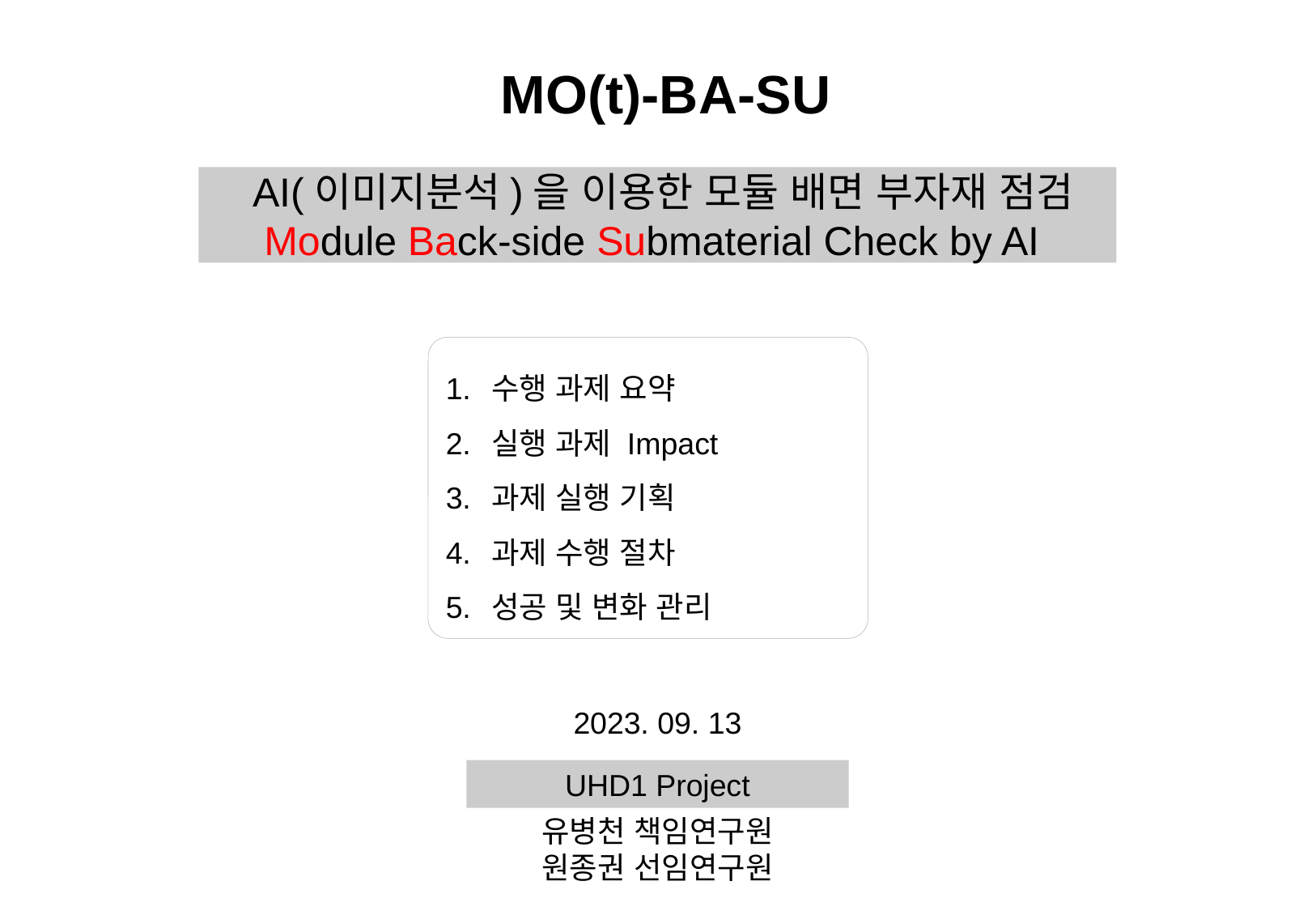

MO(t)-BA-SU
 AI(이미지분석)을 이용한 모듈 배면 부자재 점검
Module Back-side Submaterial Check by AI
수행 과제 요약
실행 과제 Impact
과제 실행 기획
과제 수행 절차
성공 및 변화 관리
2023. 09. 13
UHD1 Project
유병천 책임연구원
원종권 선임연구원